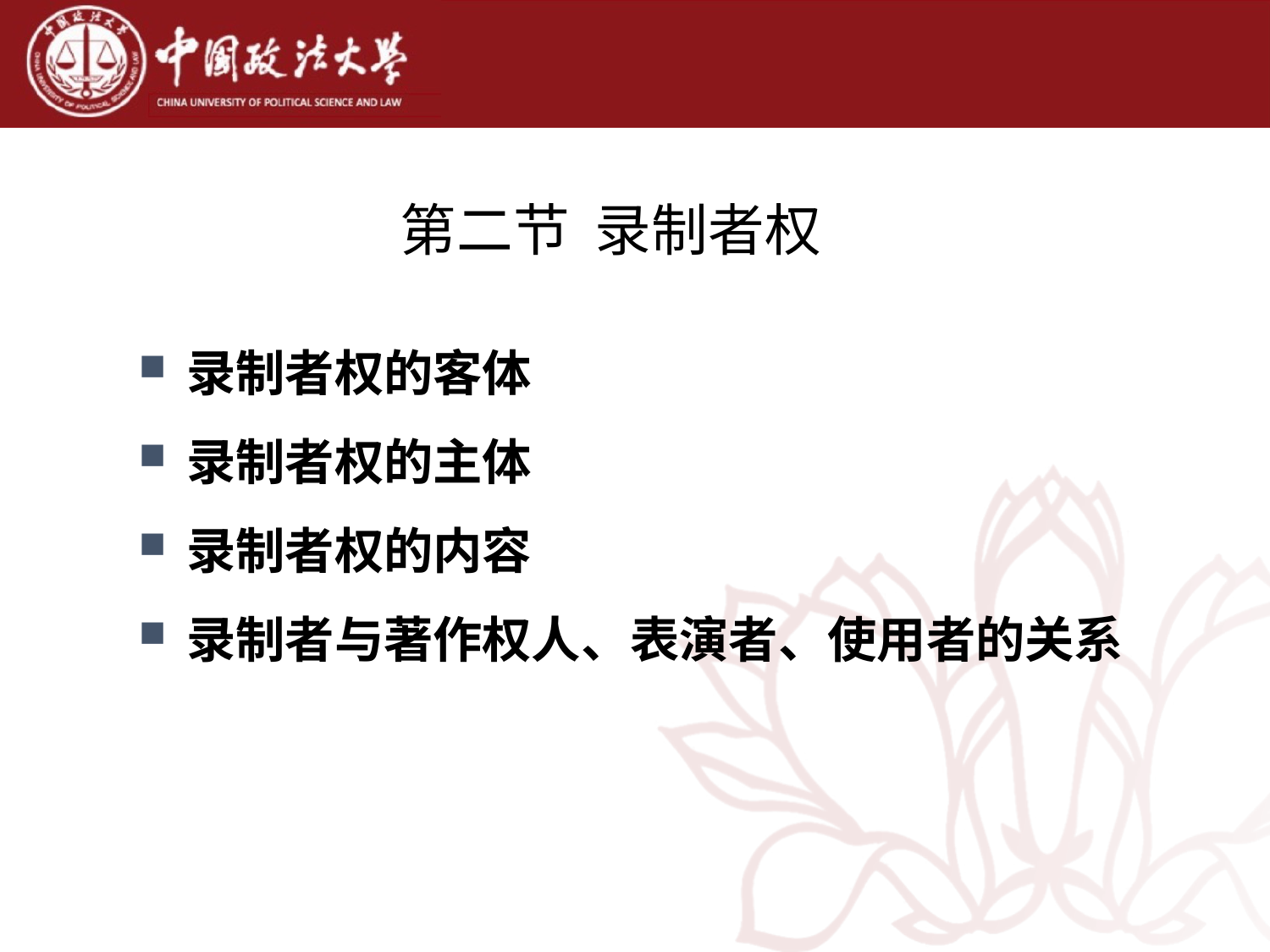

# 第二节  录制者权
录制者权的客体
录制者权的主体
录制者权的内容
录制者与著作权人、表演者、使用者的关系